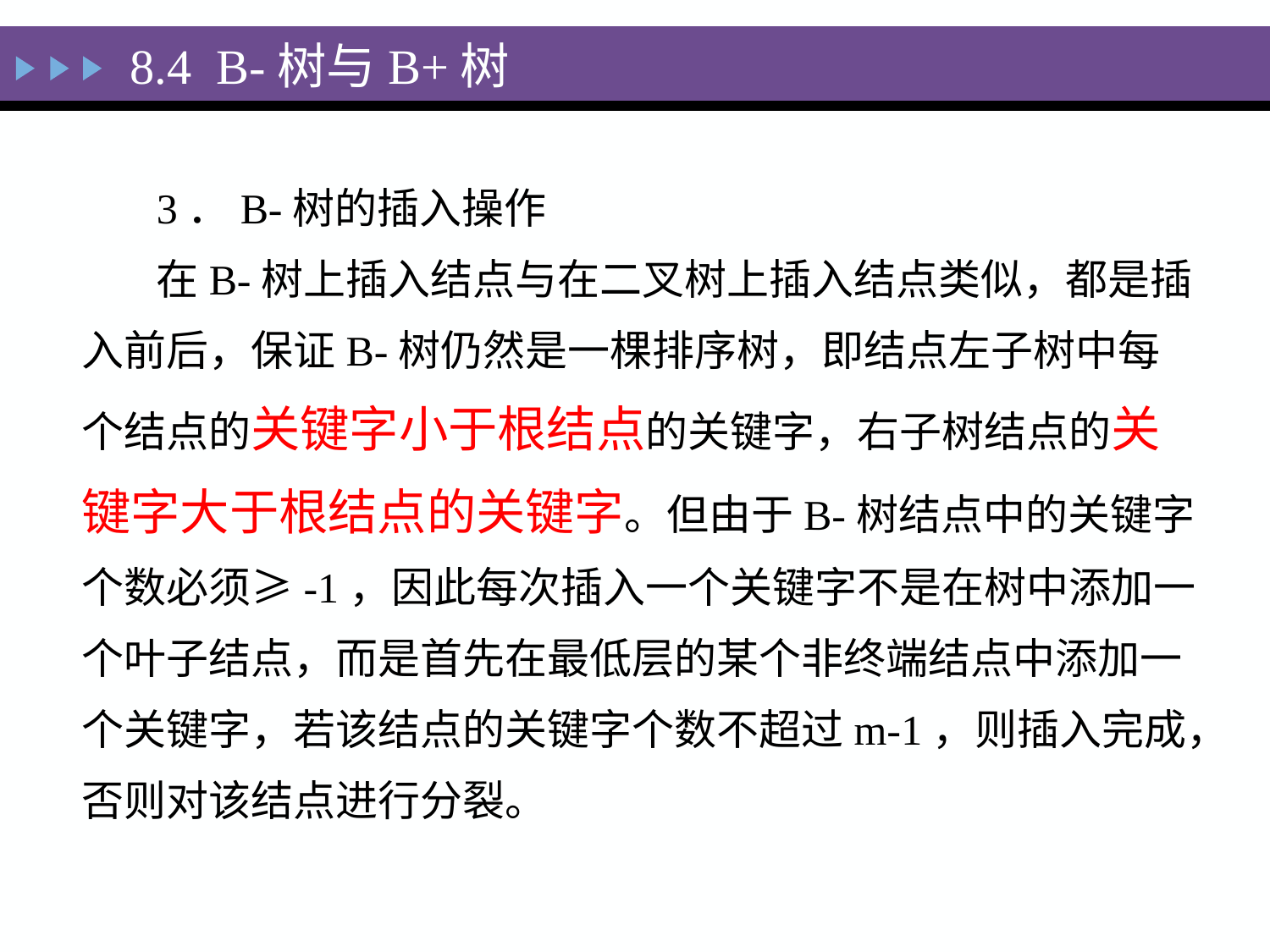

# 8.4  B-树与B+树
3．B-树的插入操作
在B-树上插入结点与在二叉树上插入结点类似，都是插入前后，保证B-树仍然是一棵排序树，即结点左子树中每个结点的关键字小于根结点的关键字，右子树结点的关键字大于根结点的关键字。但由于B-树结点中的关键字个数必须≥-1，因此每次插入一个关键字不是在树中添加一个叶子结点，而是首先在最低层的某个非终端结点中添加一个关键字，若该结点的关键字个数不超过m-1，则插入完成，否则对该结点进行分裂。